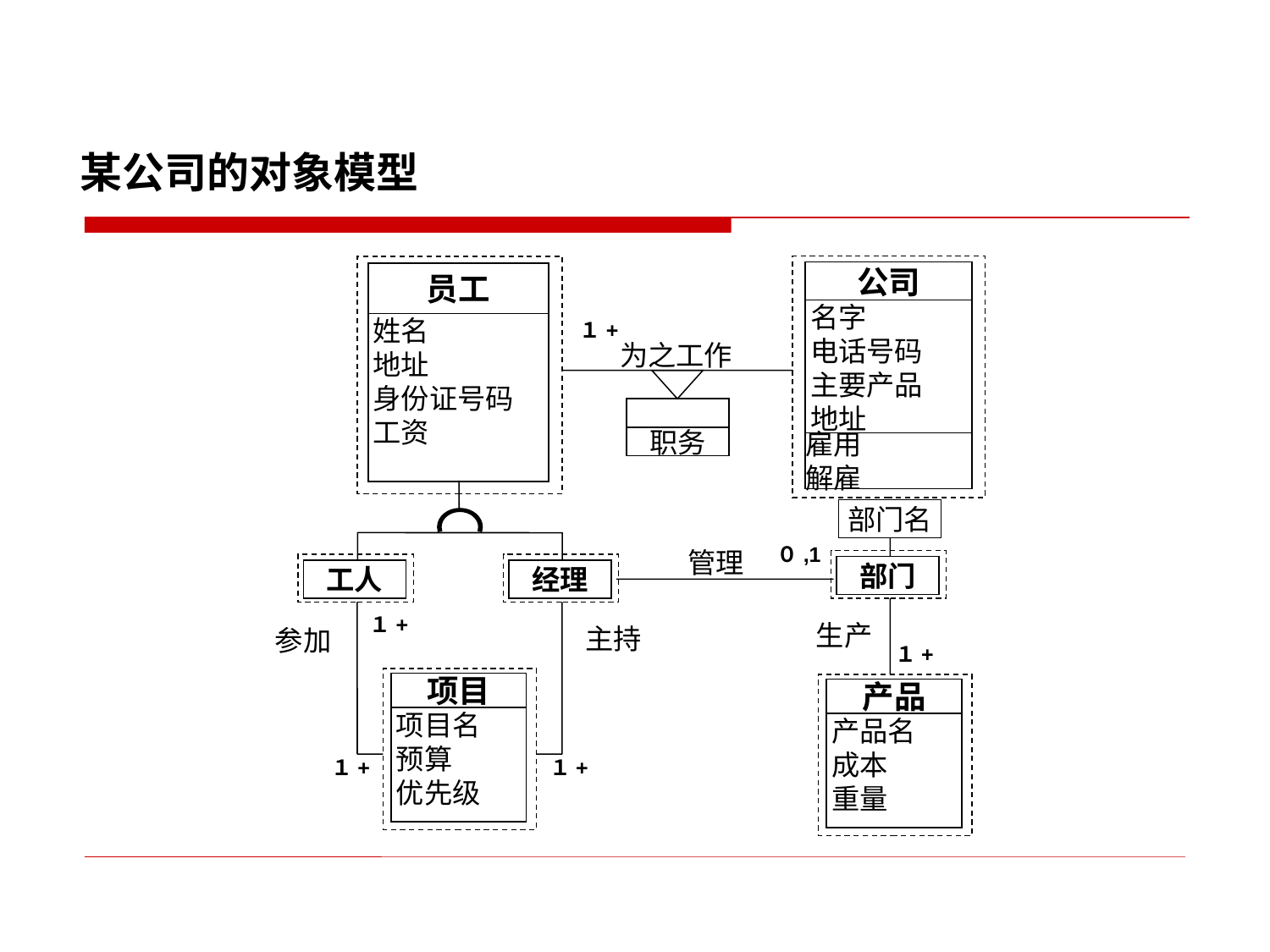

某公司的对象模型

公司
名字
电话号码
主要产品
地址
雇用
解雇

员工
姓名
地址
身份证号码
工资

１+
为之工作

职务

部门名

０,1
管理

部门

工人

经理

１+
生产
主持
参加
１+

项目
项目名
预算
优先级

产品
产品名
成本
重量

１+
１+